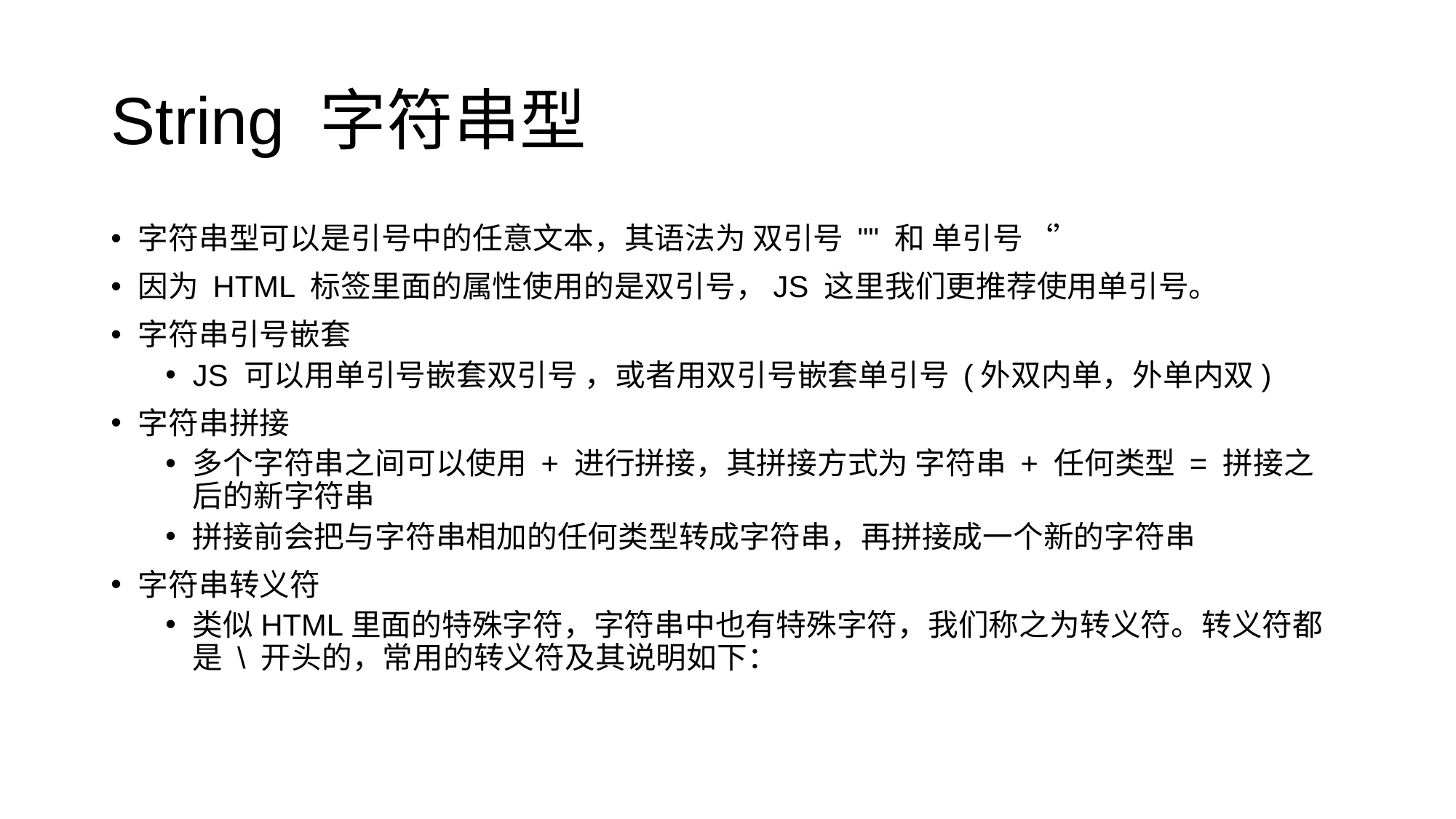

# String 字符串型
字符串型可以是引号中的任意文本，其语法为 双引号 "" 和 单引号‘’
因为 HTML 标签里面的属性使用的是双引号，JS 这里我们更推荐使用单引号。
字符串引号嵌套
JS 可以用单引号嵌套双引号 ，或者用双引号嵌套单引号 (外双内单，外单内双)
字符串拼接
多个字符串之间可以使用 + 进行拼接，其拼接方式为 字符串 + 任何类型 = 拼接之后的新字符串
拼接前会把与字符串相加的任何类型转成字符串，再拼接成一个新的字符串
字符串转义符
类似HTML里面的特殊字符，字符串中也有特殊字符，我们称之为转义符。转义符都是 \ 开头的，常用的转义符及其说明如下：